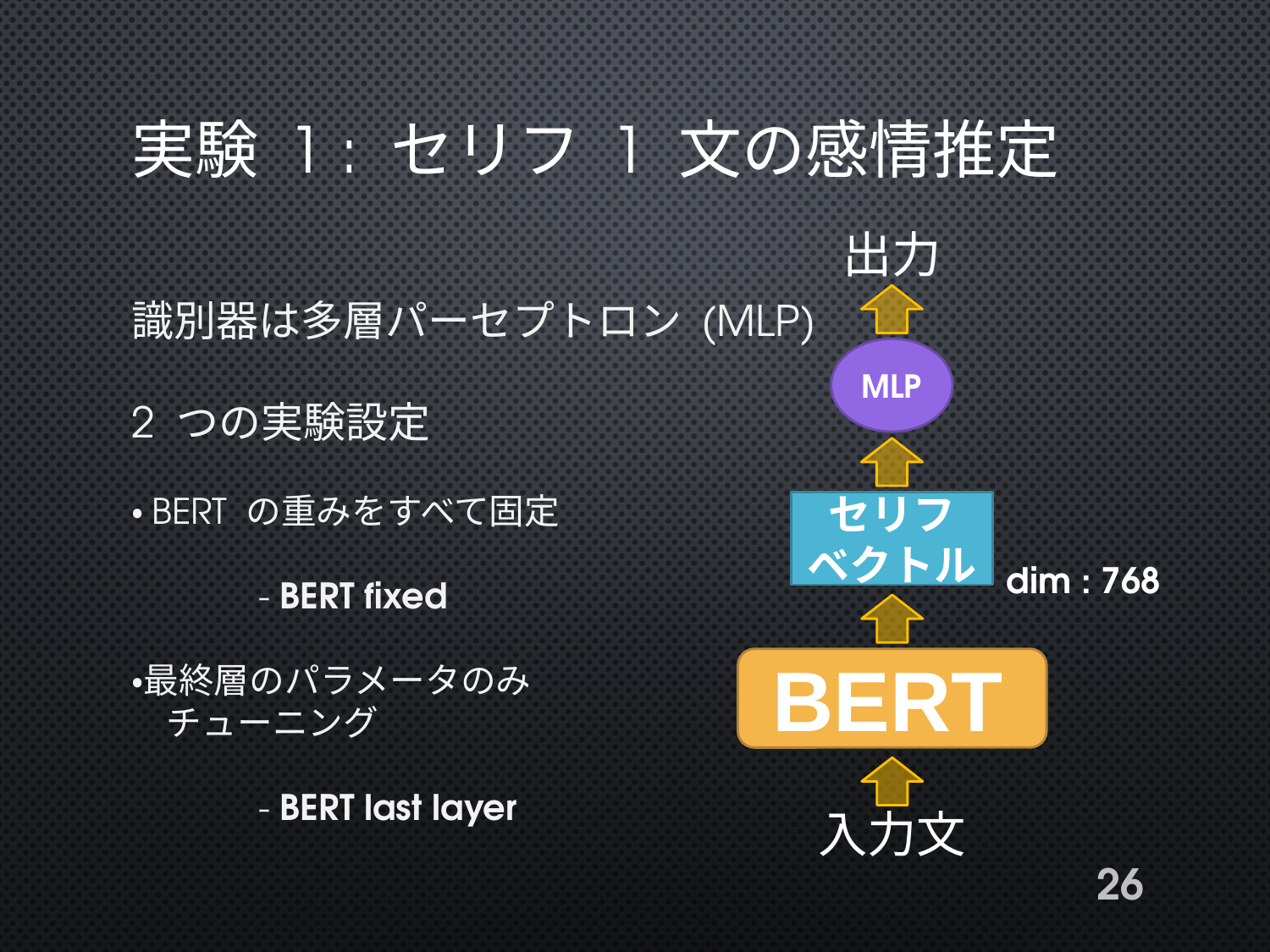

# 実験 1 : セリフ 1 文の感情推定
出力

MLP

セリフ
ベクトル
dim : 768

BERT

入力文
識別器は多層パーセプトロン (MLP)

2 つの実験設定

・BERT の重みをすべて固定

	- BERT fixed

・最終層のパラメータのみ
　チューニング

	- BERT last layer

26